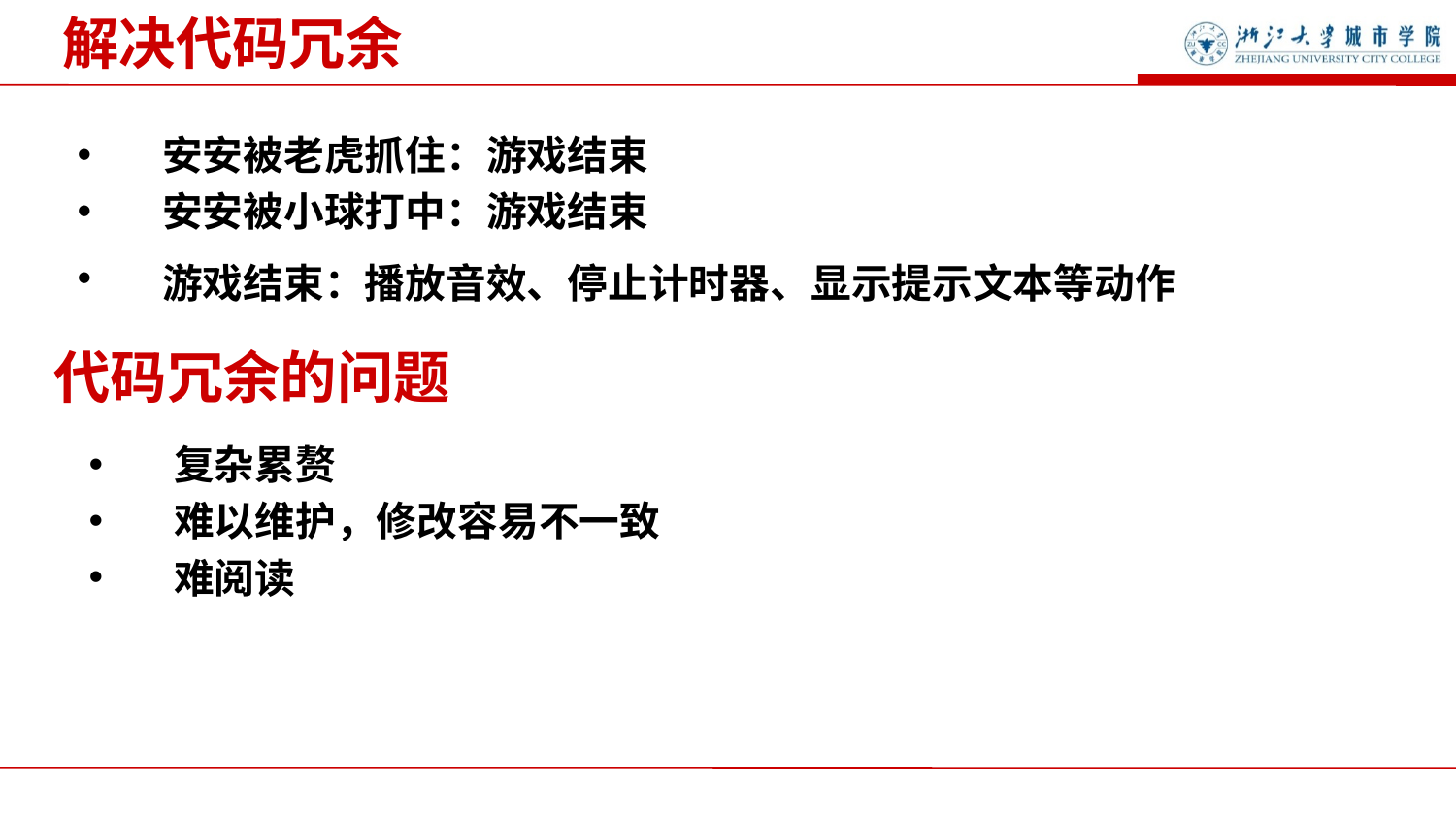

解决代码冗余
安安被老虎抓住：游戏结束
安安被小球打中：游戏结束
游戏结束：播放音效、停止计时器、显示提示文本等动作
代码冗余的问题
复杂累赘
难以维护，修改容易不一致
难阅读